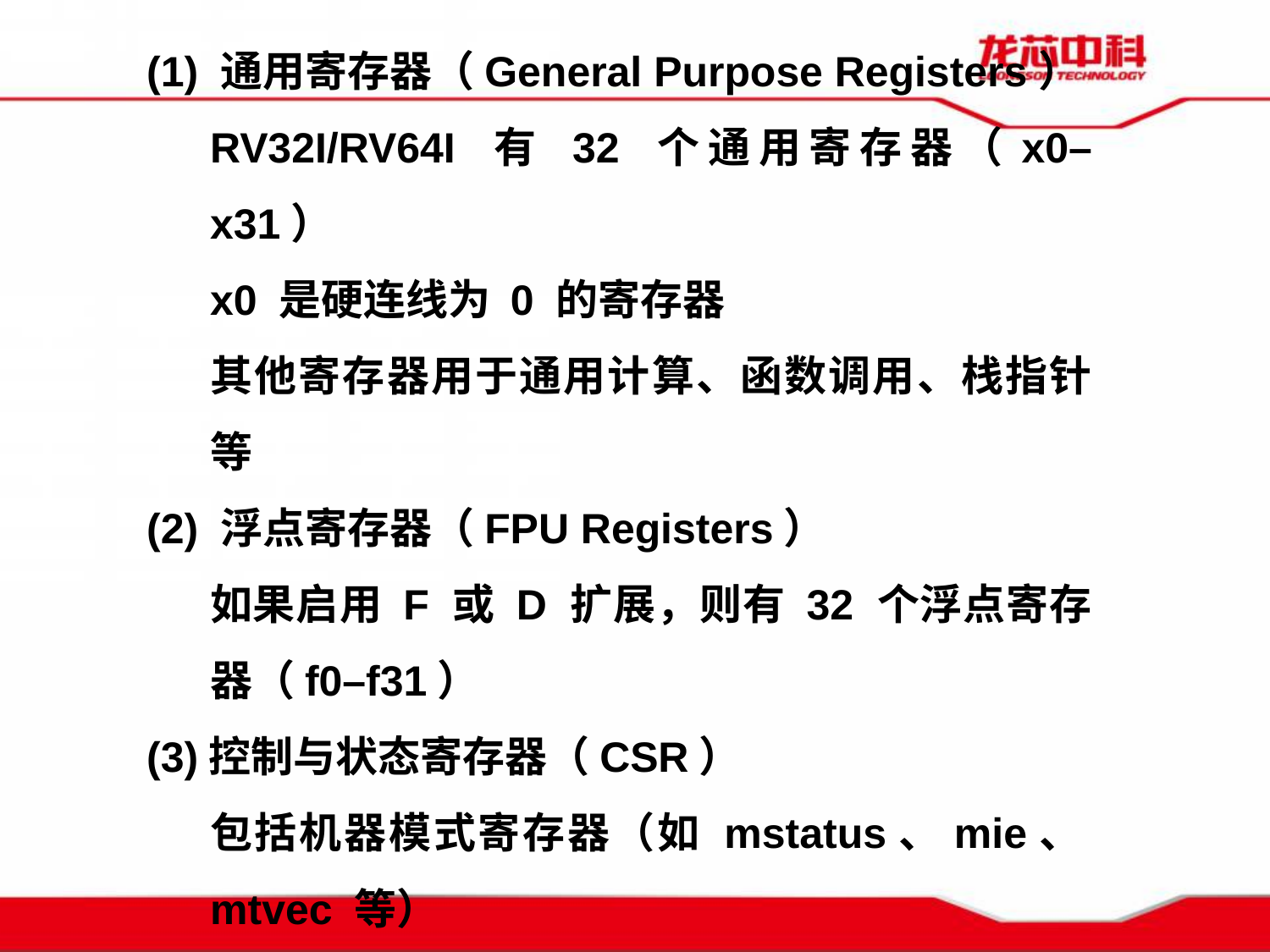

(1) 通用寄存器（General Purpose Registers）
RV32I/RV64I 有 32 个通用寄存器（x0–x31）
x0 是硬连线为 0 的寄存器
其他寄存器用于通用计算、函数调用、栈指针等
(2) 浮点寄存器（FPU Registers）
如果启用 F 或 D 扩展，则有 32 个浮点寄存器（f0–f31）
(3)控制与状态寄存器（CSR）
包括机器模式寄存器（如 mstatus、mie、mtvec 等）
支持特权级别（M-mode、S-mode、U-mode）